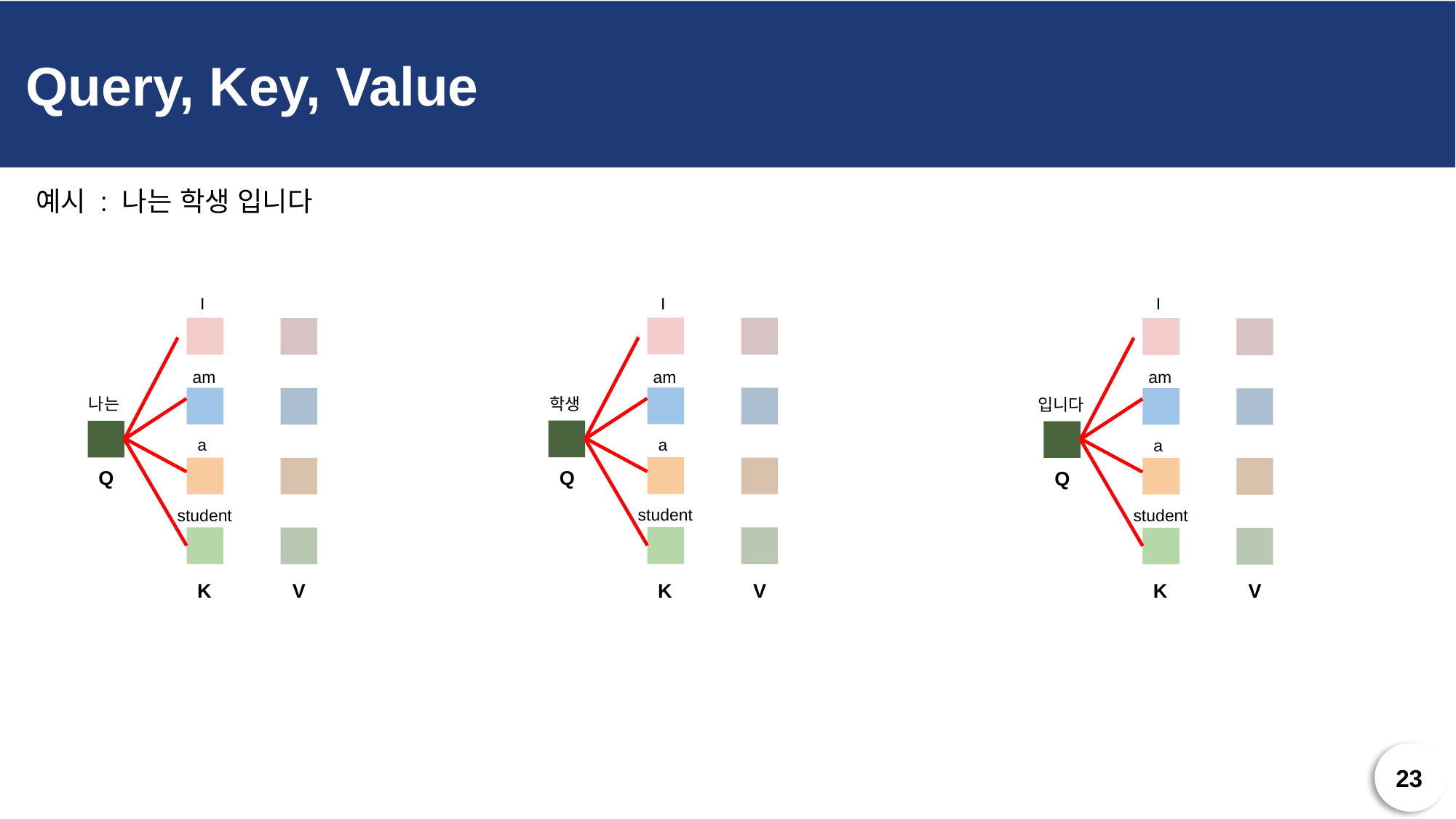

Query, Key, Value
예시 : 나는 학생 입니다
I
I
I

am
am
am

학생

나는
입니다

a
a
a

Q
Q
Q
student
student
student

K
V
K
V
K
V
23